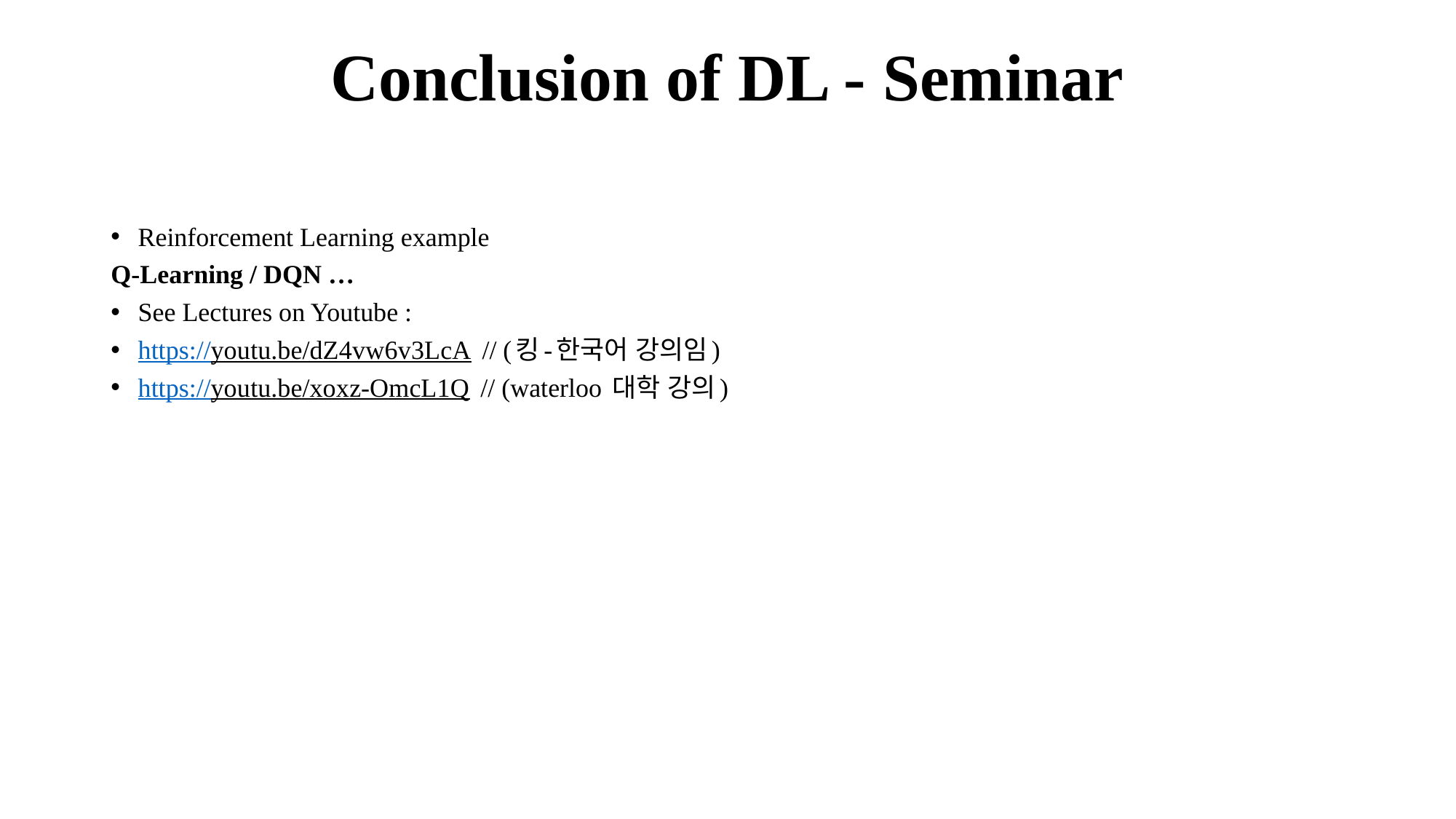

# Conclusion of DL - Seminar
Reinforcement Learning example
Q-Learning / DQN …
See Lectures on Youtube :
https://youtu.be/dZ4vw6v3LcA  // (킹-한국어 강의임)
https://youtu.be/xoxz-OmcL1Q  // (waterloo 대학 강의)